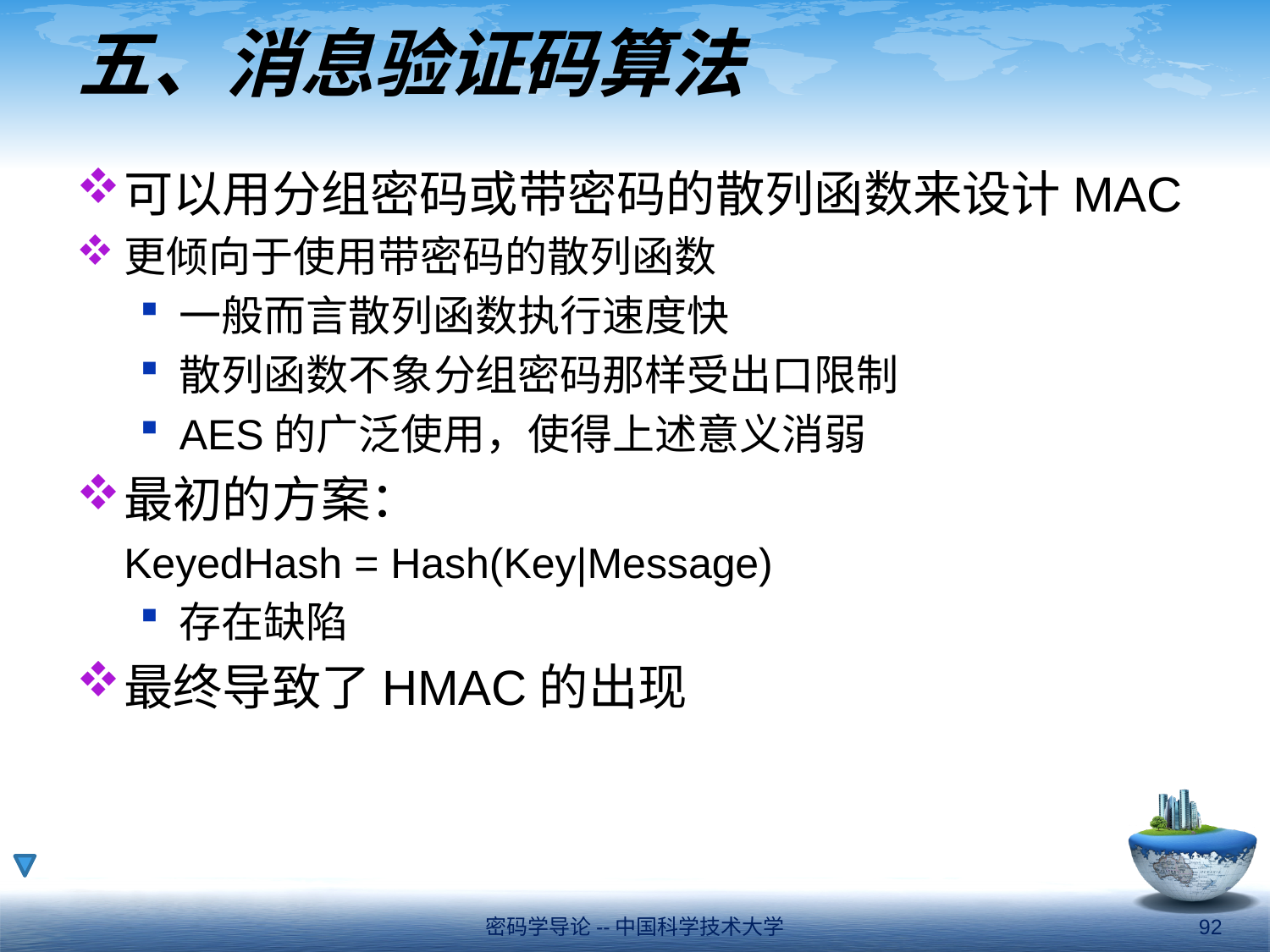

# 五、消息验证码算法
可以用分组密码或带密码的散列函数来设计MAC
更倾向于使用带密码的散列函数
一般而言散列函数执行速度快
散列函数不象分组密码那样受出口限制
AES的广泛使用，使得上述意义消弱
最初的方案：
	KeyedHash = Hash(Key|Message)
存在缺陷
最终导致了HMAC的出现

密码学导论--中国科学技术大学
92